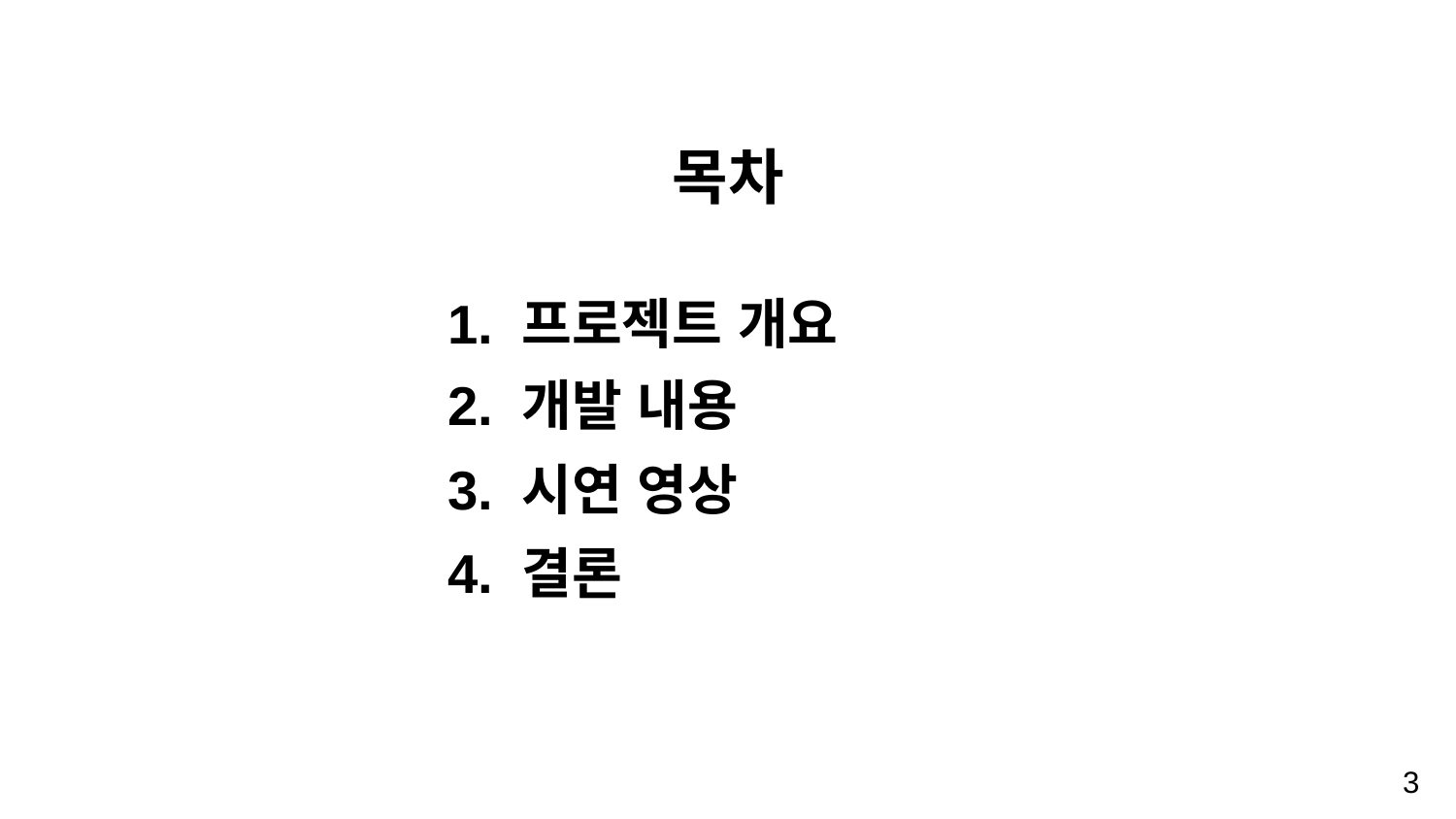

목차
1. 프로젝트 개요
2. 개발 내용
3. 시연 영상
4. 결론
3